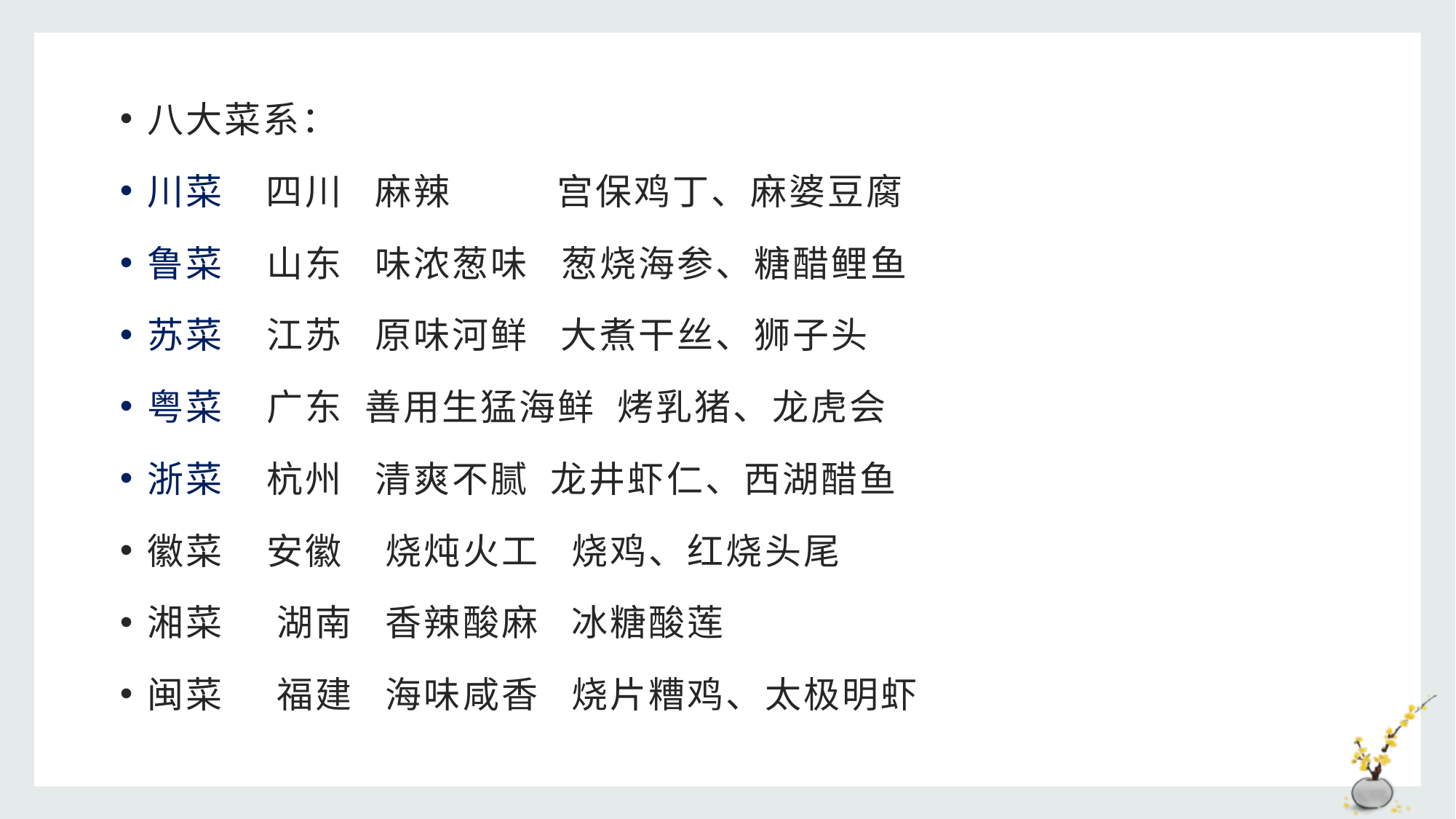

八大菜系：
川菜    四川   麻辣          宫保鸡丁、麻婆豆腐
鲁菜    山东   味浓葱味   葱烧海参、糖醋鲤鱼
苏菜    江苏   原味河鲜   大煮干丝、狮子头
粤菜    广东  善用生猛海鲜  烤乳猪、龙虎会
浙菜    杭州   清爽不腻  龙井虾仁、西湖醋鱼
徽菜    安徽    烧炖火工   烧鸡、红烧头尾
湘菜     湖南   香辣酸麻   冰糖酸莲
闽菜     福建   海味咸香   烧片糟鸡、太极明虾